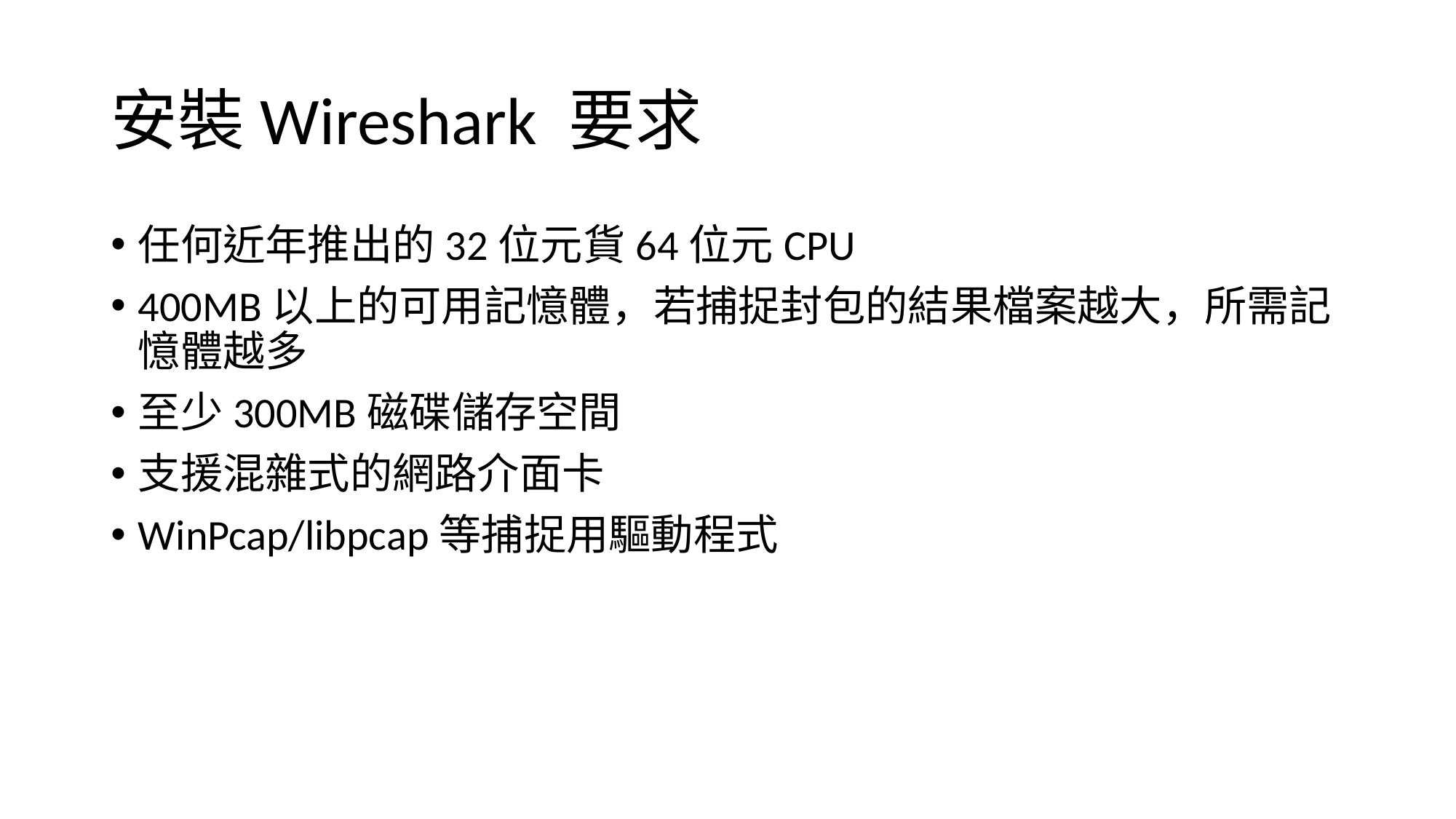

# 安裝Wireshark 要求
任何近年推出的32位元貨64位元CPU
400MB以上的可用記憶體，若捕捉封包的結果檔案越大，所需記憶體越多
至少300MB磁碟儲存空間
支援混雜式的網路介面卡
WinPcap/libpcap等捕捉用驅動程式